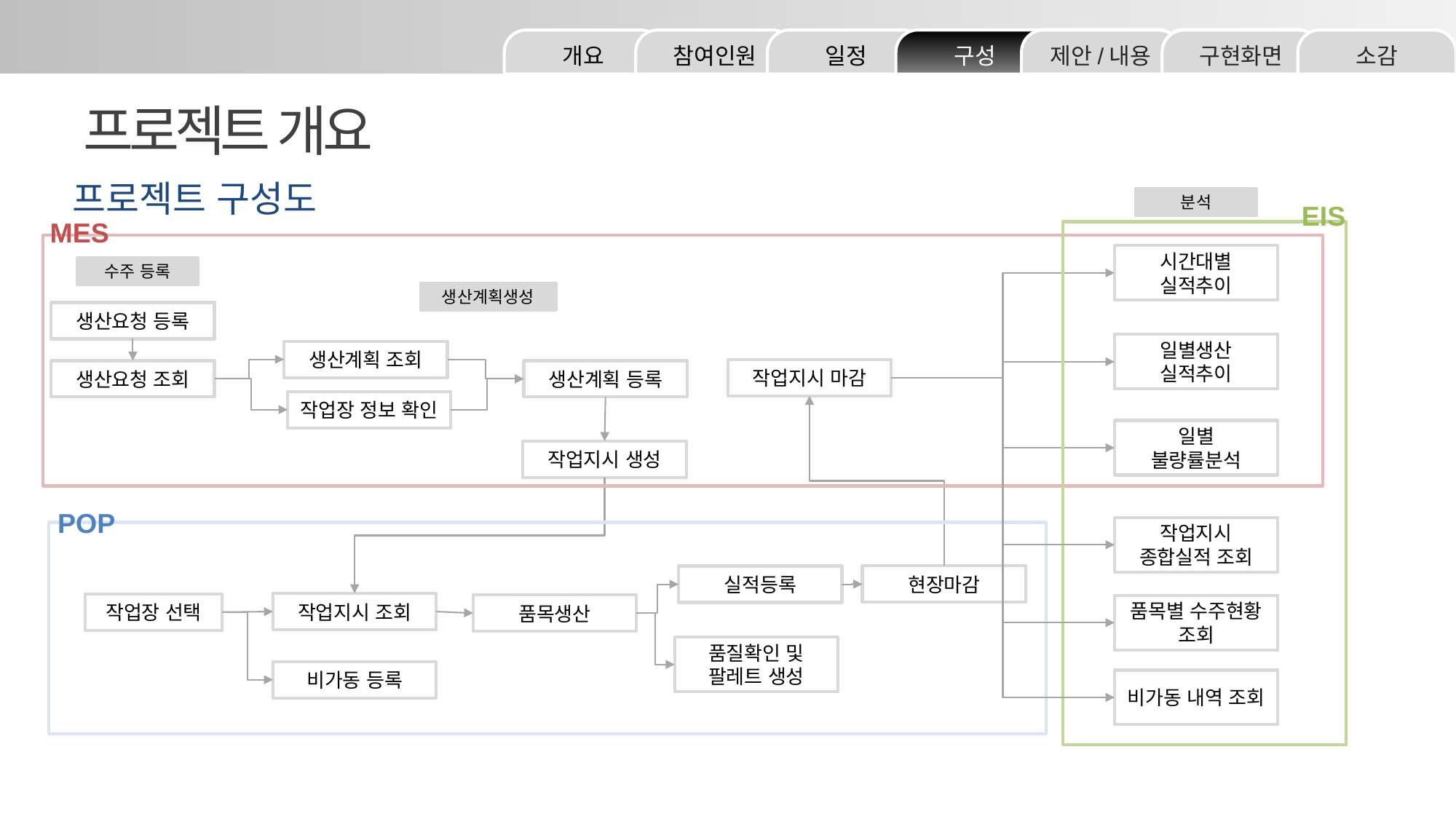

소감
구현화면
제안/내용
구성
일정
참여인원
개요

제안/내용
구현화면
프로젝트 개요
프로젝트 구성도
분석
EIS
MES

시간대별
실적추이
수주 등록
생산계획생성
생산요청 등록
일별생산
실적추이
생산계획 조회
작업지시 마감
생산요청 조회
생산계획 등록
작업장 정보 확인
일별
불량률분석
작업지시 생성
POP
작업지시 종합실적 조회

현장마감
실적등록
작업지시 조회
작업장 선택
품목생산
품목별 수주현황 조회
품질확인 및
팔레트 생성
비가동 등록
비가동 내역 조회